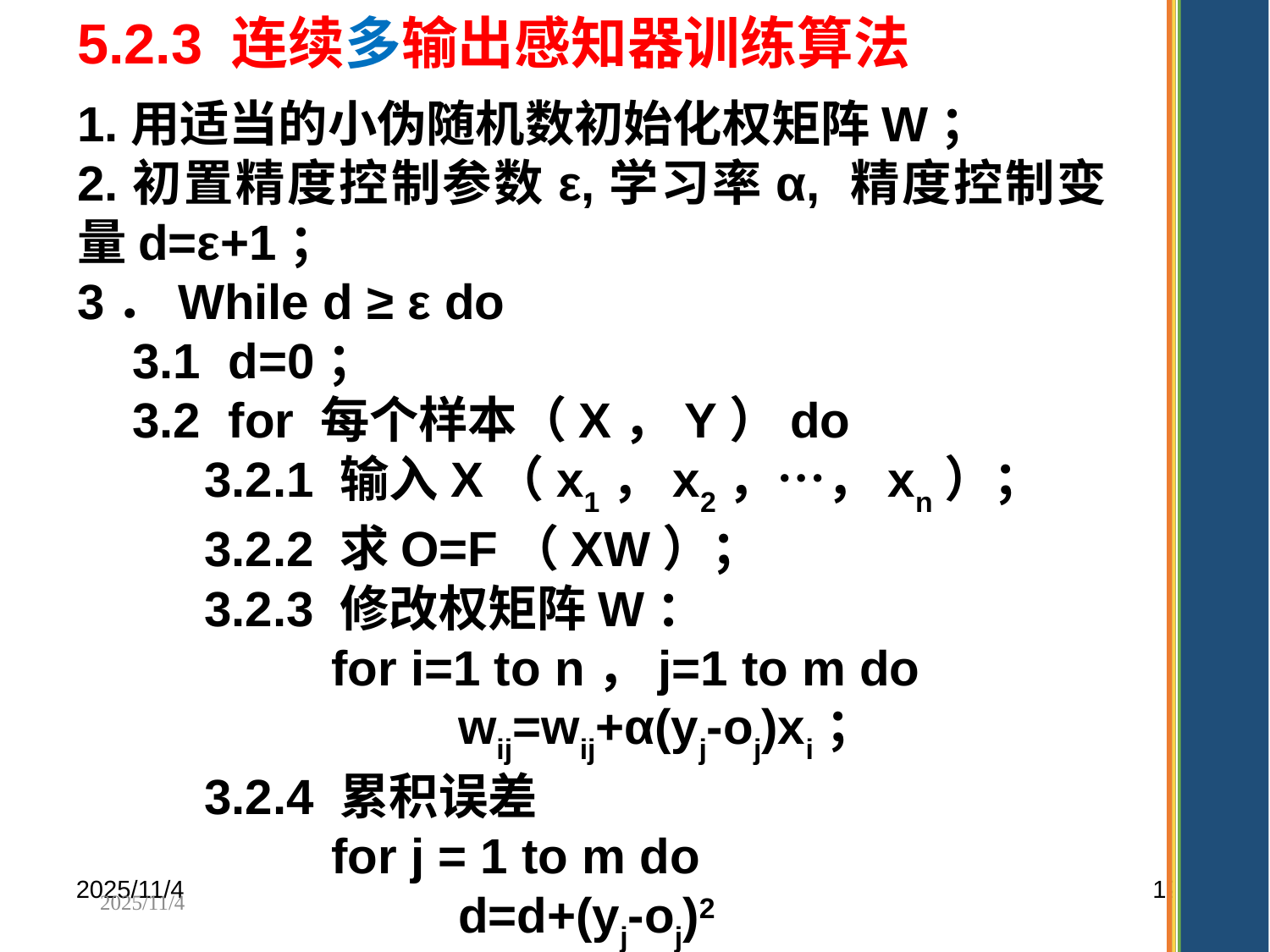

5.2.3 连续多输出感知器训练算法
1.用适当的小伪随机数初始化权矩阵W；
2.初置精度控制参数ε,学习率α, 精度控制变量d=ε+1；
3．While d ≥ ε do
    3.1  d=0；
    3.2  for 每个样本（X，Y）do
	3.2.1 输入X（x1，x2，…，xn）；
	3.2.2 求O=F（XW）；
	3.2.3 修改权矩阵W：
		for i=1 to n，j=1 to m do
			wij=wij+α(yj-oj)xi；
	3.2.4 累积误差
		for j = 1 to m do
			d=d+(yj-oj)2
2025/11/4
121
2025/11/4